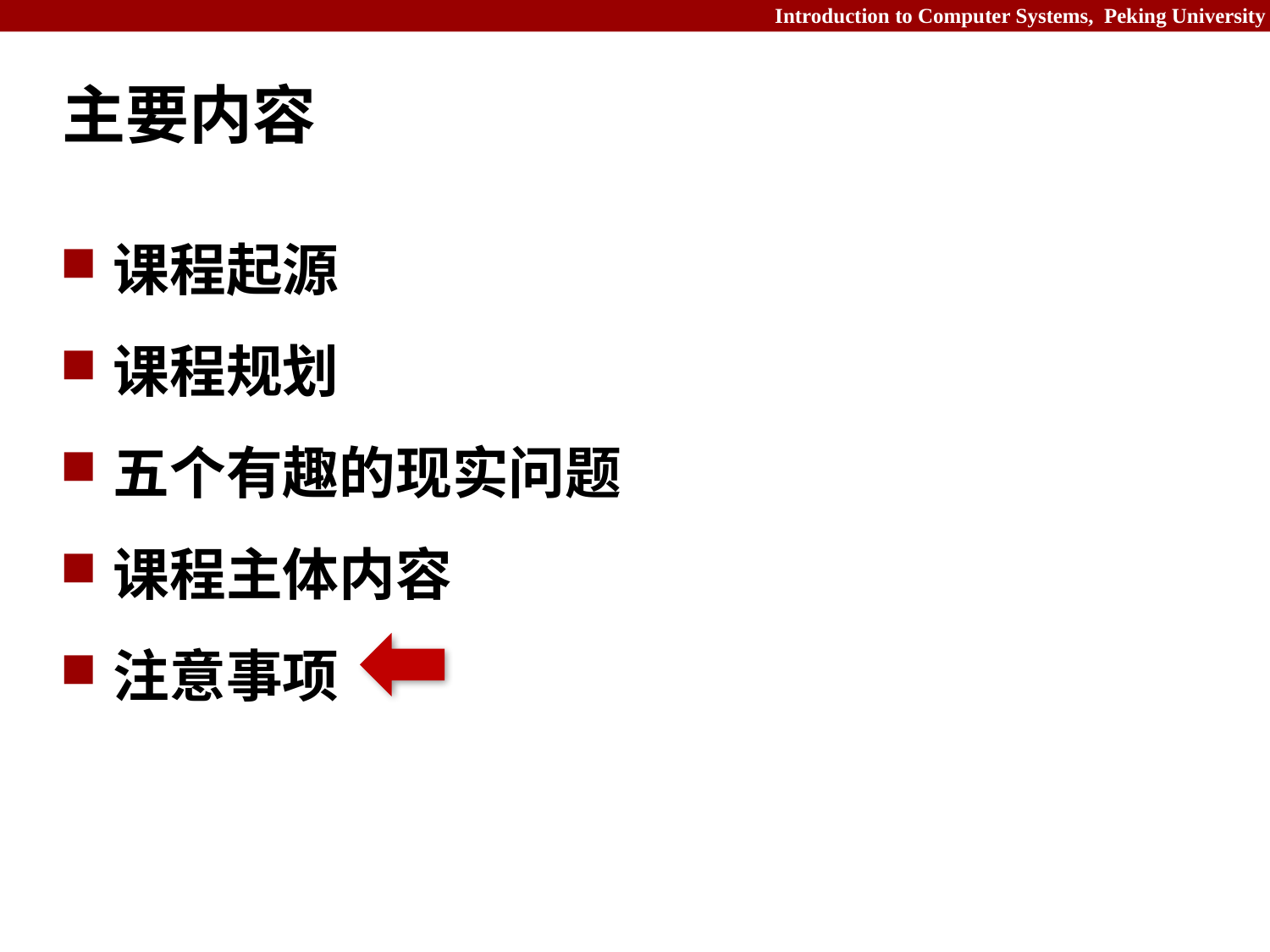

# 主要内容
课程起源
课程规划
五个有趣的现实问题
课程主体内容
注意事项